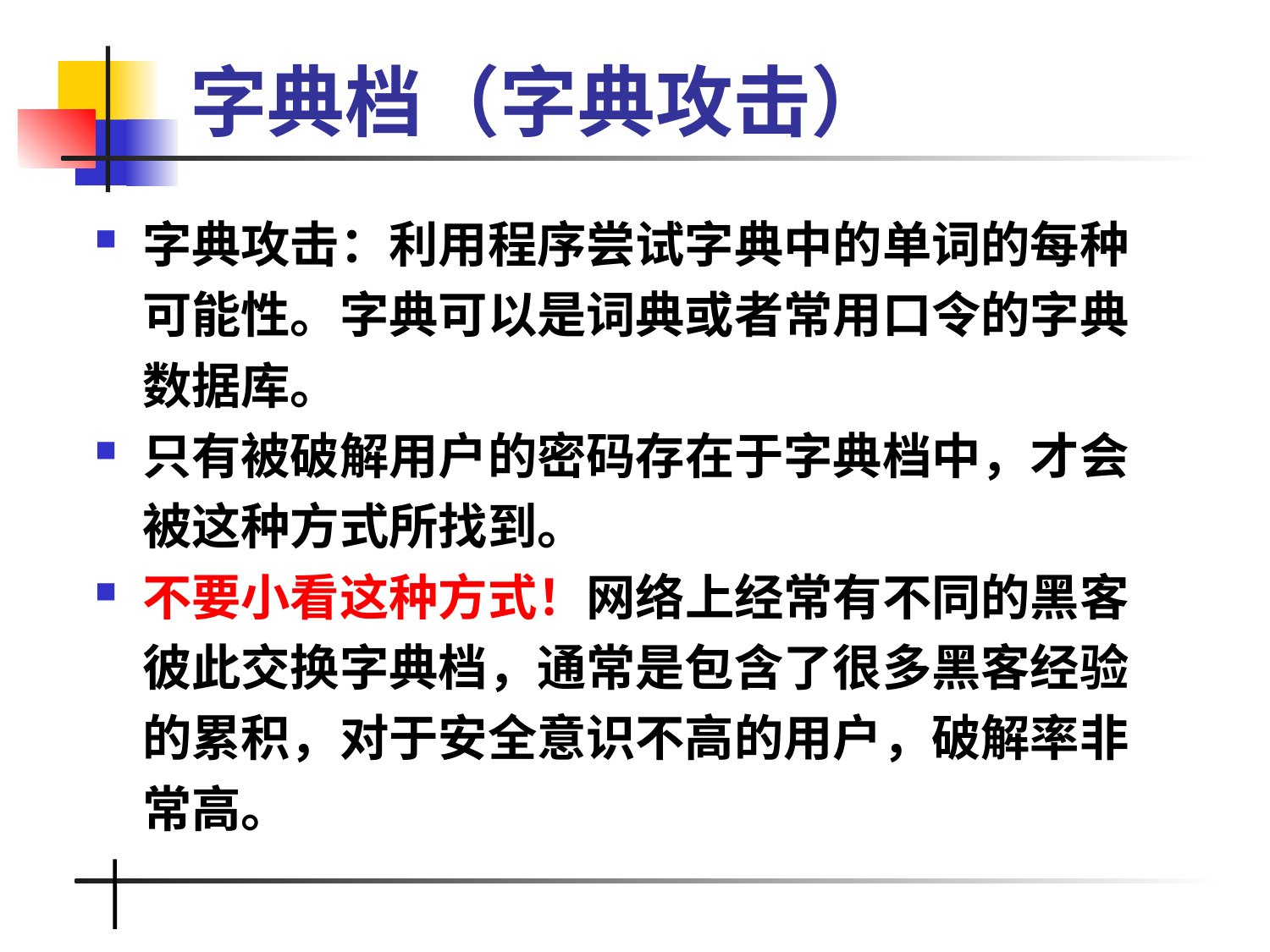

# 字典档（字典攻击）
字典攻击：利用程序尝试字典中的单词的每种可能性。字典可以是词典或者常用口令的字典数据库。
只有被破解用户的密码存在于字典档中，才会被这种方式所找到。
不要小看这种方式！网络上经常有不同的黑客彼此交换字典档，通常是包含了很多黑客经验的累积，对于安全意识不高的用户，破解率非常高。